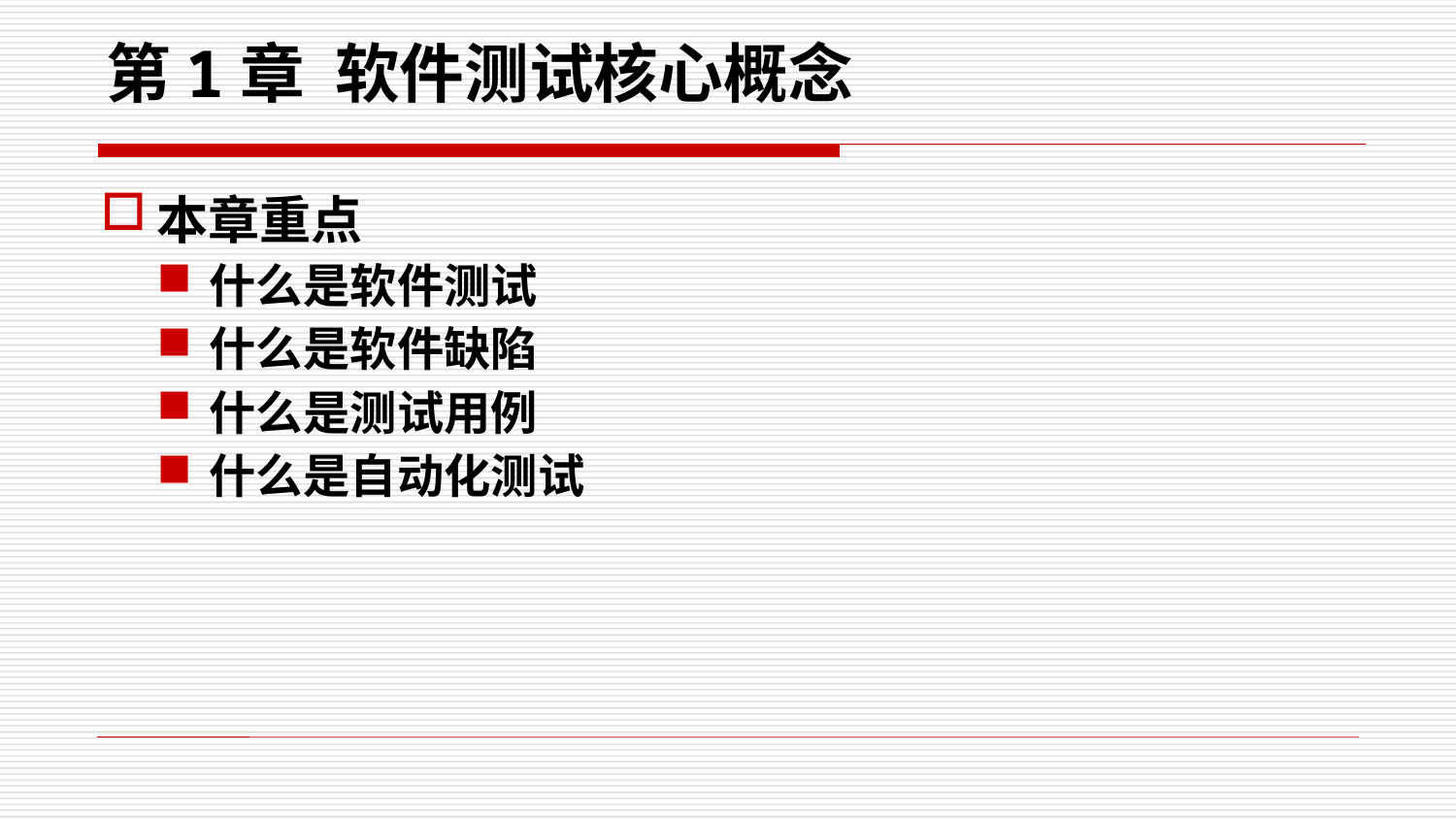

# 第1章  软件测试核心概念
本章重点
什么是软件测试
什么是软件缺陷
什么是测试用例
什么是自动化测试